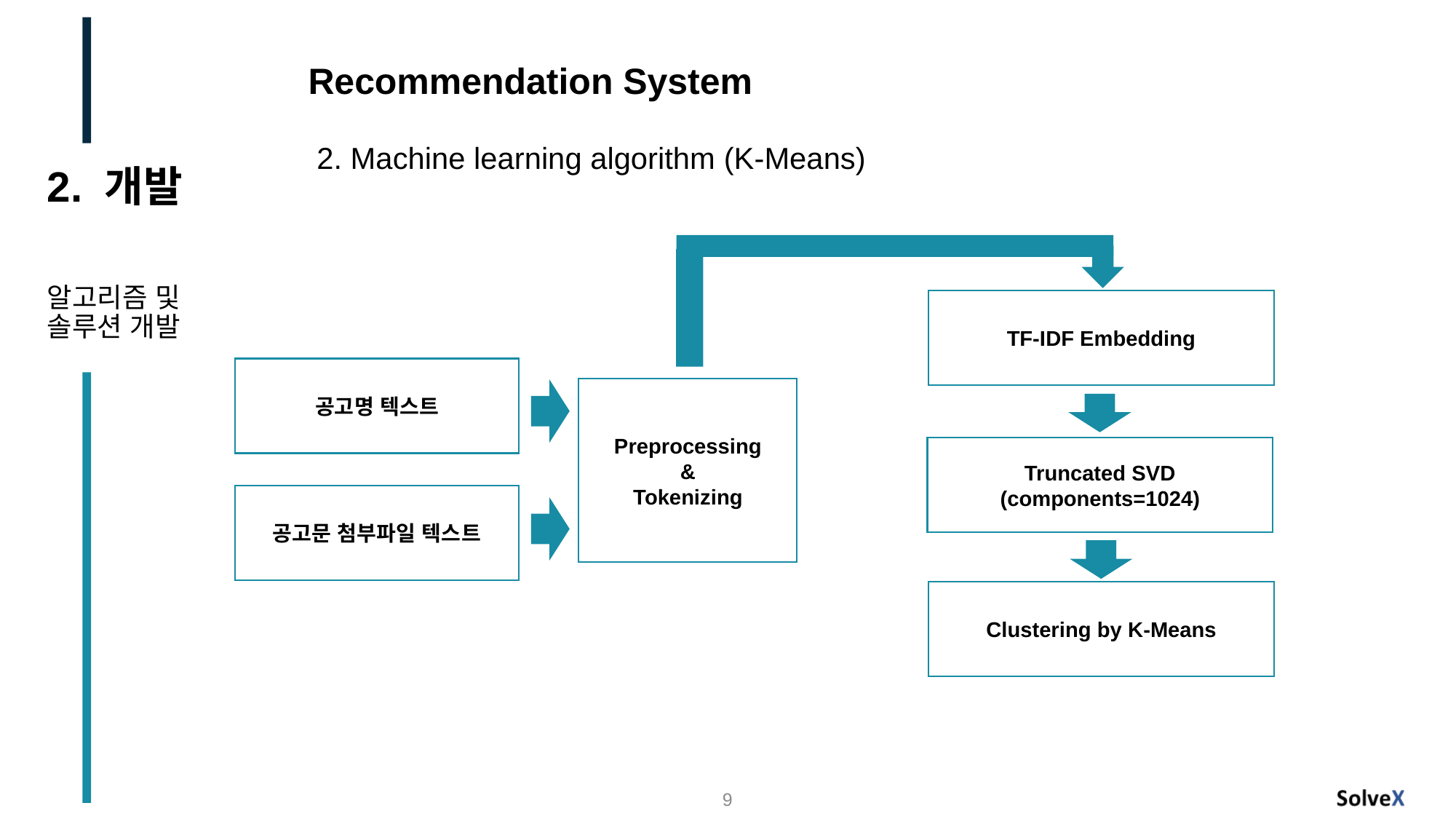

Recommendation System​

2. Machine learning algorithm (K-Means)
2. 개발
알고리즘 및
솔루션 개발
TF-IDF Embedding
공고명 텍스트
Preprocessing
&
Tokenizing

Truncated SVD
(components=1024)
공고문 첨부파일 텍스트

Clustering by K-Means
9